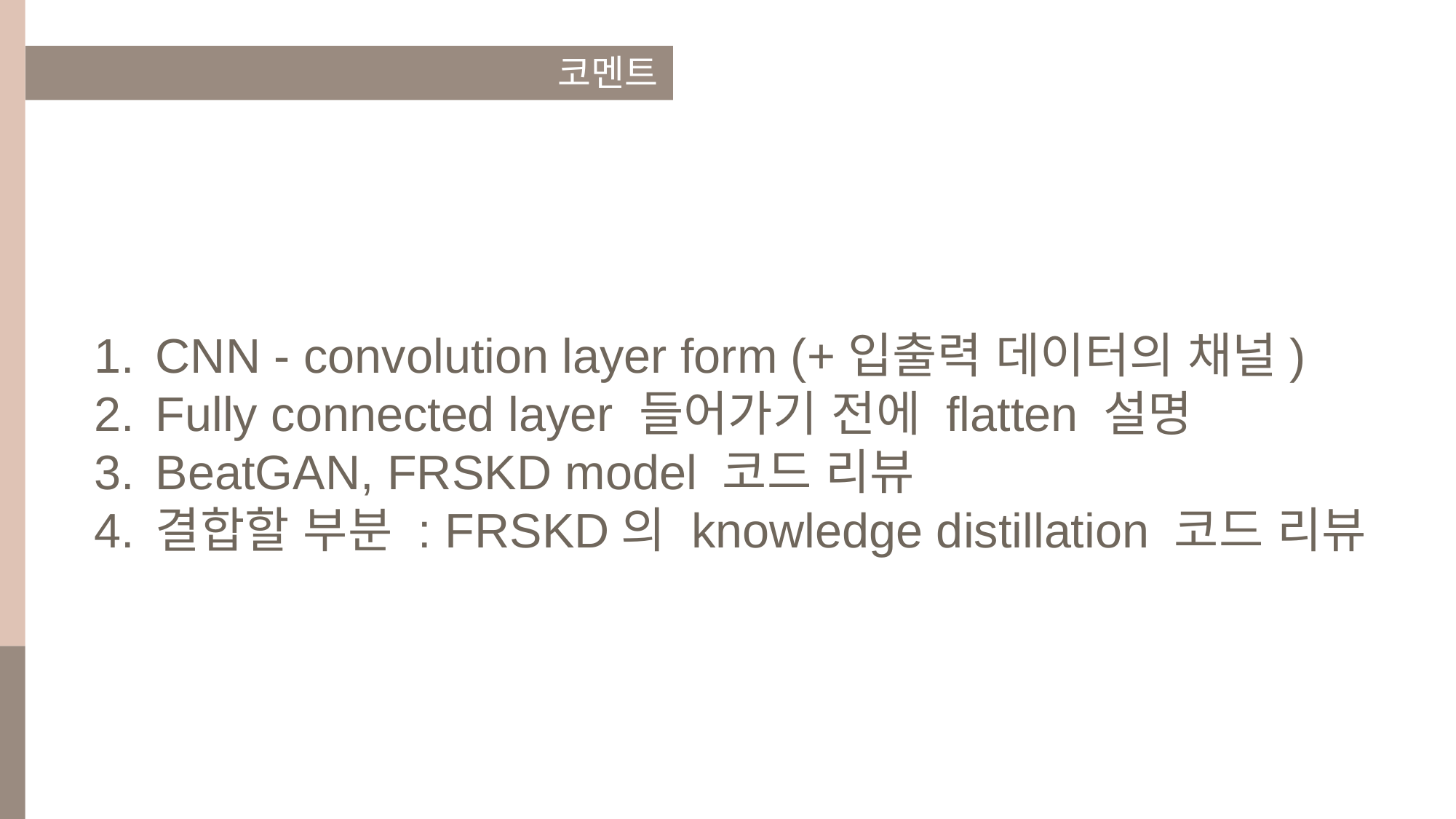

코멘트
CNN - convolution layer form (+입출력 데이터의 채널)
Fully connected layer 들어가기 전에 flatten 설명
BeatGAN, FRSKD model 코드 리뷰
결합할 부분 : FRSKD의 knowledge distillation 코드 리뷰